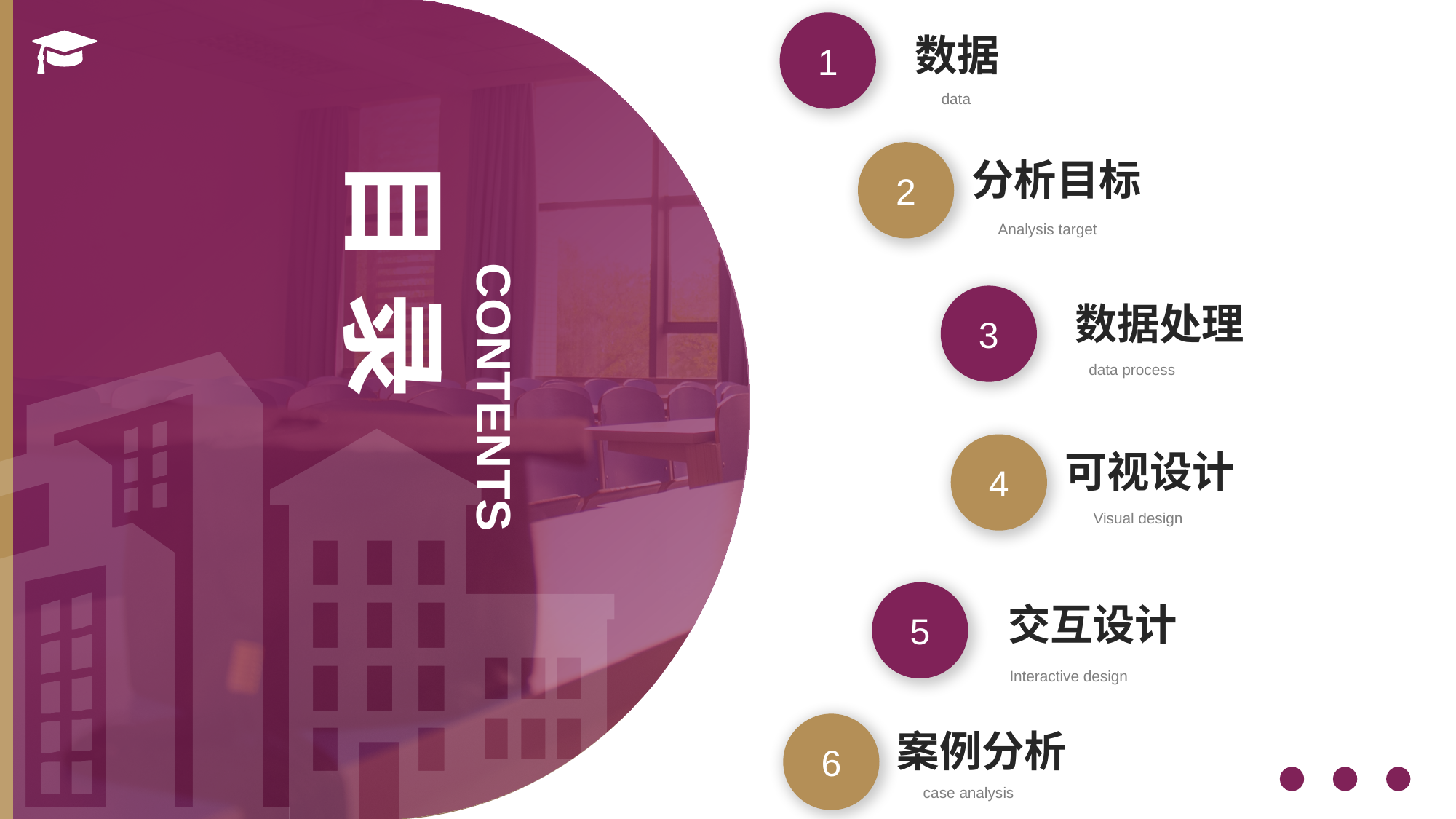

1
 数据
           data

目 录
CONTEN TS
2
分析目标
Analysis target
3
 数据处理
data process

4
可视设计
Visual design
5
 交互设计
Interactive design
6
案例分析
case analysis